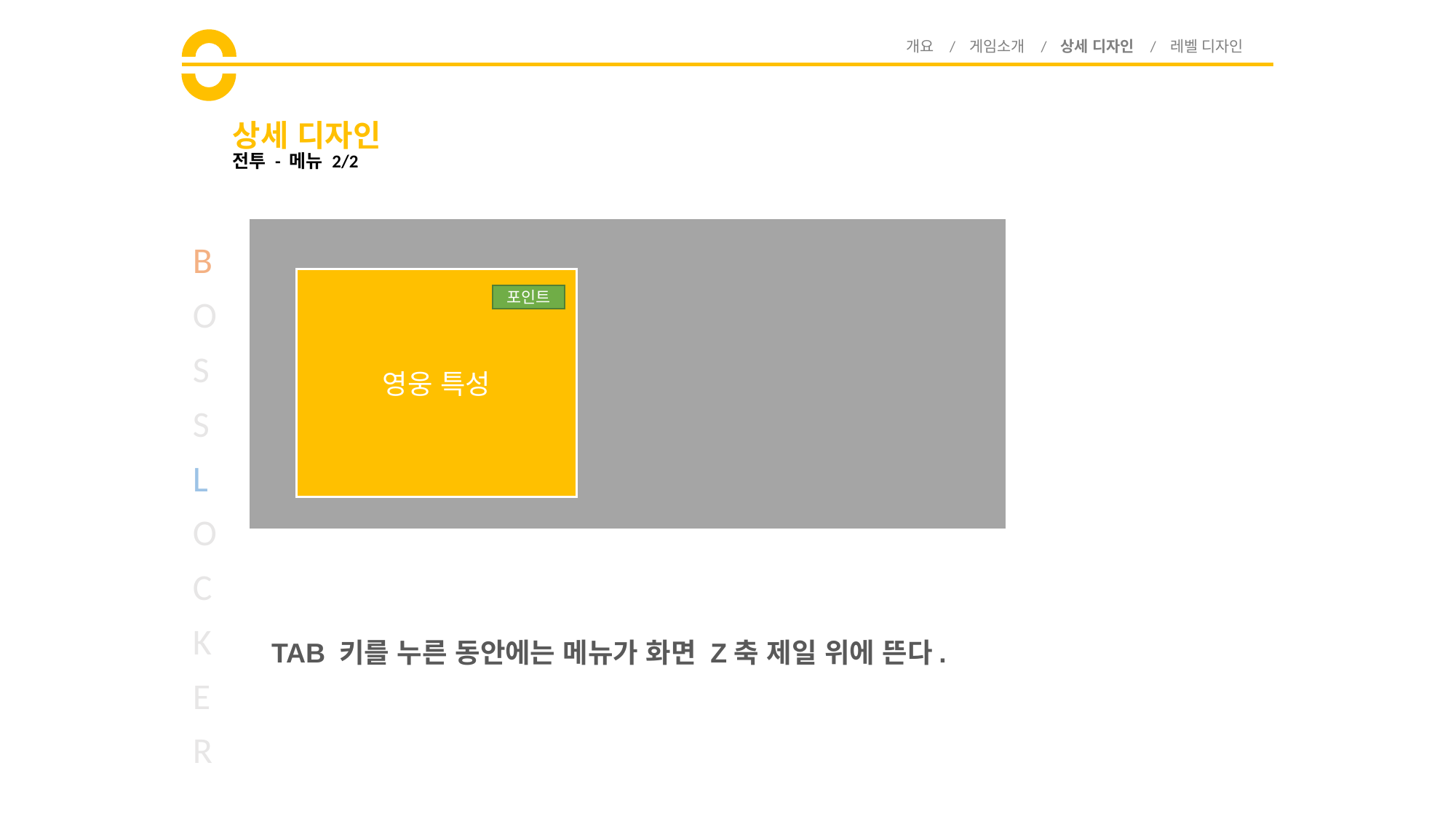

개요   /   게임소개   /   상세 디자인   /   레벨 디자인

# 상세 디자인
전투 - 메뉴 2/2

B
O
S
S
L
O
C
K
E
R
영웅 특성
포인트
TAB 키를 누른 동안에는 메뉴가 화면 Z축 제일 위에 뜬다.